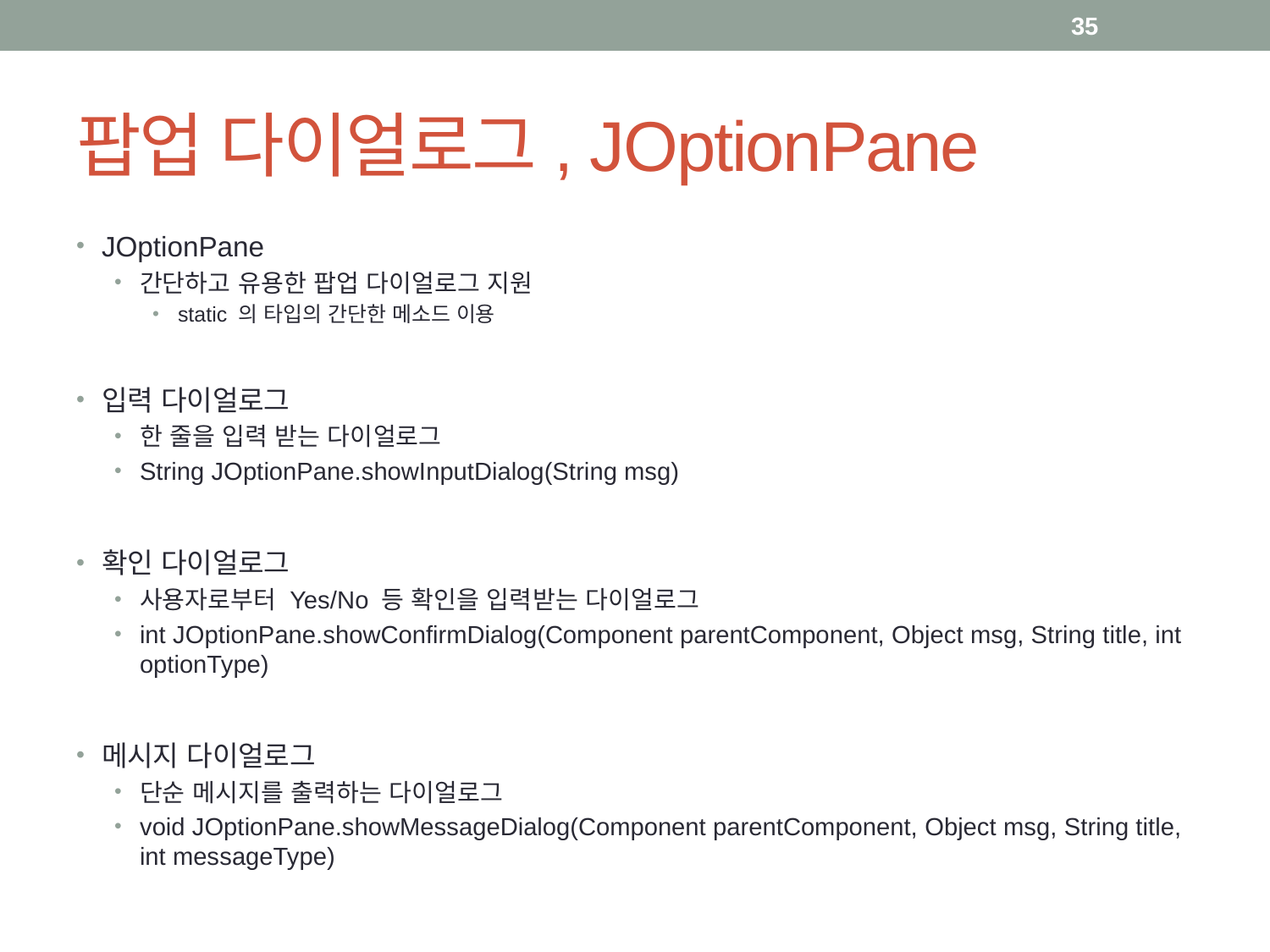

35
# 팝업 다이얼로그, JOptionPane
JOptionPane
간단하고 유용한 팝업 다이얼로그 지원
static 의 타입의 간단한 메소드 이용

입력 다이얼로그
한 줄을 입력 받는 다이얼로그
String JOptionPane.showInputDialog(String msg)

확인 다이얼로그
사용자로부터 Yes/No 등 확인을 입력받는 다이얼로그
int JOptionPane.showConfirmDialog(Component parentComponent, Object msg, String title, int optionType)

메시지 다이얼로그
단순 메시지를 출력하는 다이얼로그
void JOptionPane.showMessageDialog(Component parentComponent, Object msg, String title, int messageType)